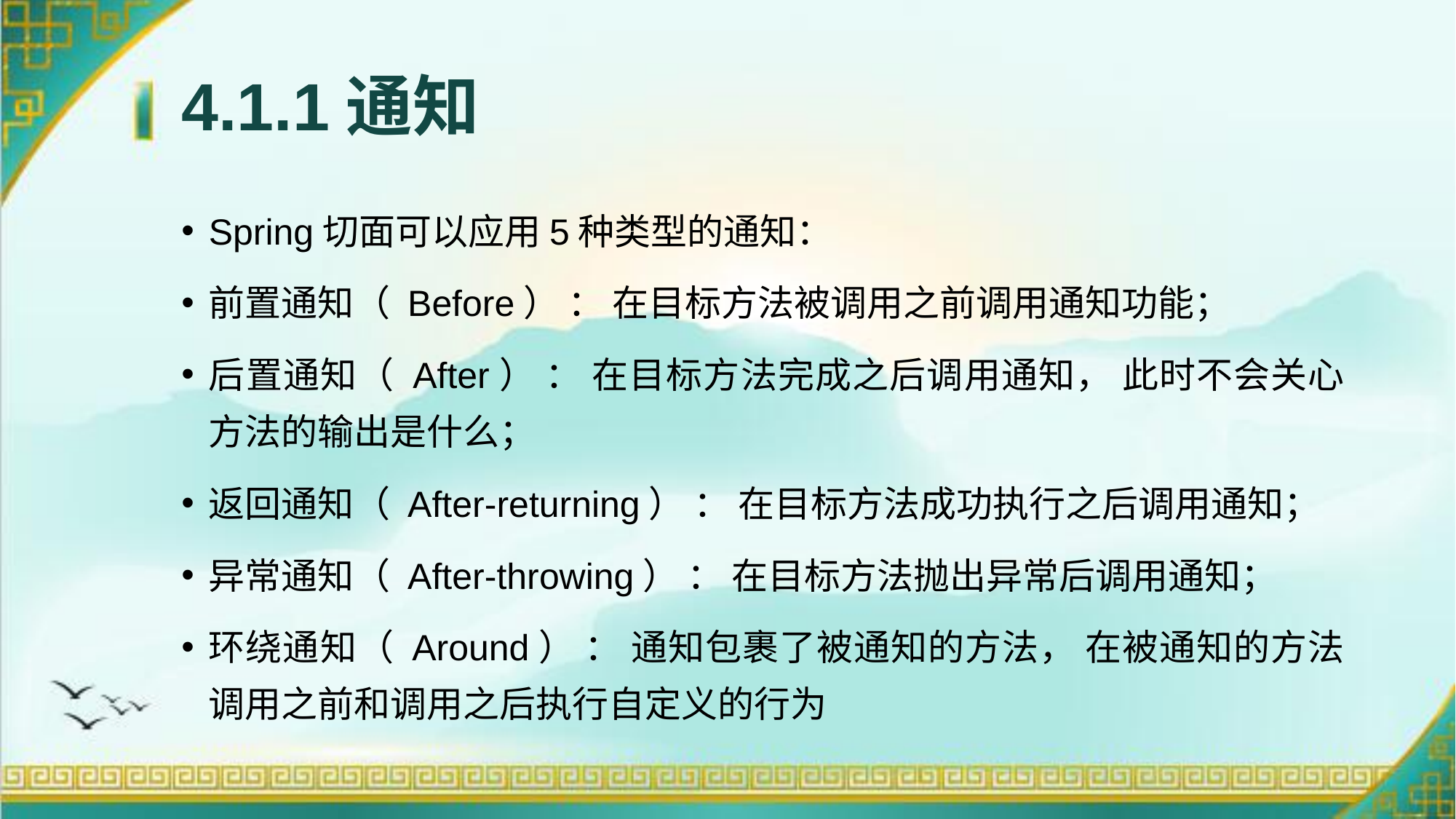

# 4.1.1通知
Spring切面可以应用5种类型的通知：
前置通知（ Before） ： 在目标方法被调用之前调用通知功能；
后置通知（ After） ： 在目标方法完成之后调用通知， 此时不会关心方法的输出是什么；
返回通知（ After-returning） ： 在目标方法成功执行之后调用通知；
异常通知（ After-throwing） ： 在目标方法抛出异常后调用通知；
环绕通知（ Around） ： 通知包裹了被通知的方法， 在被通知的方法调用之前和调用之后执行自定义的行为